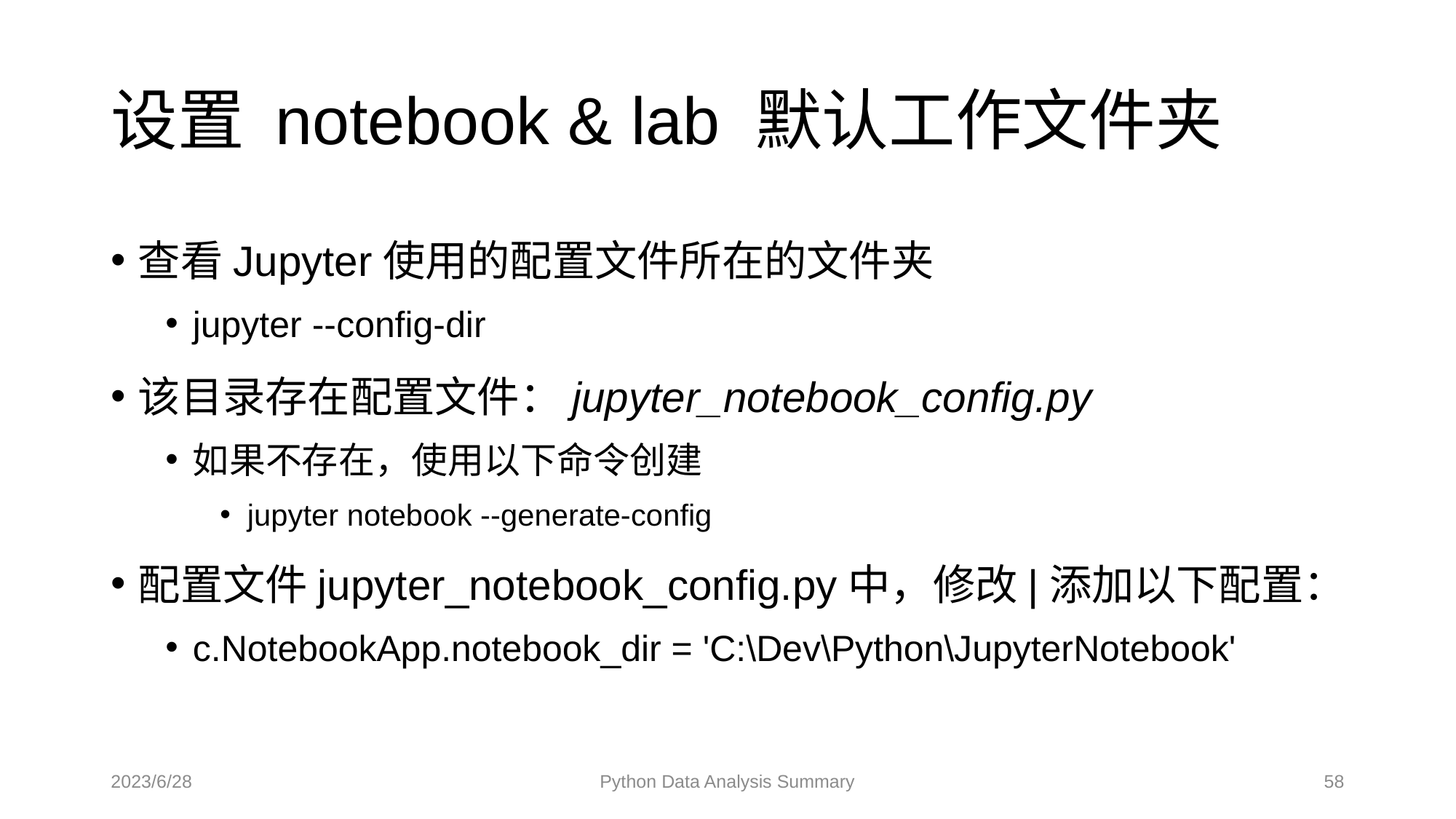

# 设置 notebook & lab 默认工作文件夹
查看Jupyter使用的配置文件所在的文件夹
jupyter --config-dir
该目录存在配置文件：jupyter_notebook_config.py
如果不存在，使用以下命令创建
jupyter notebook --generate-config
配置文件jupyter_notebook_config.py中，修改|添加以下配置：
c.NotebookApp.notebook_dir = 'C:\Dev\Python\JupyterNotebook'
2023/6/28
Python Data Analysis Summary
58